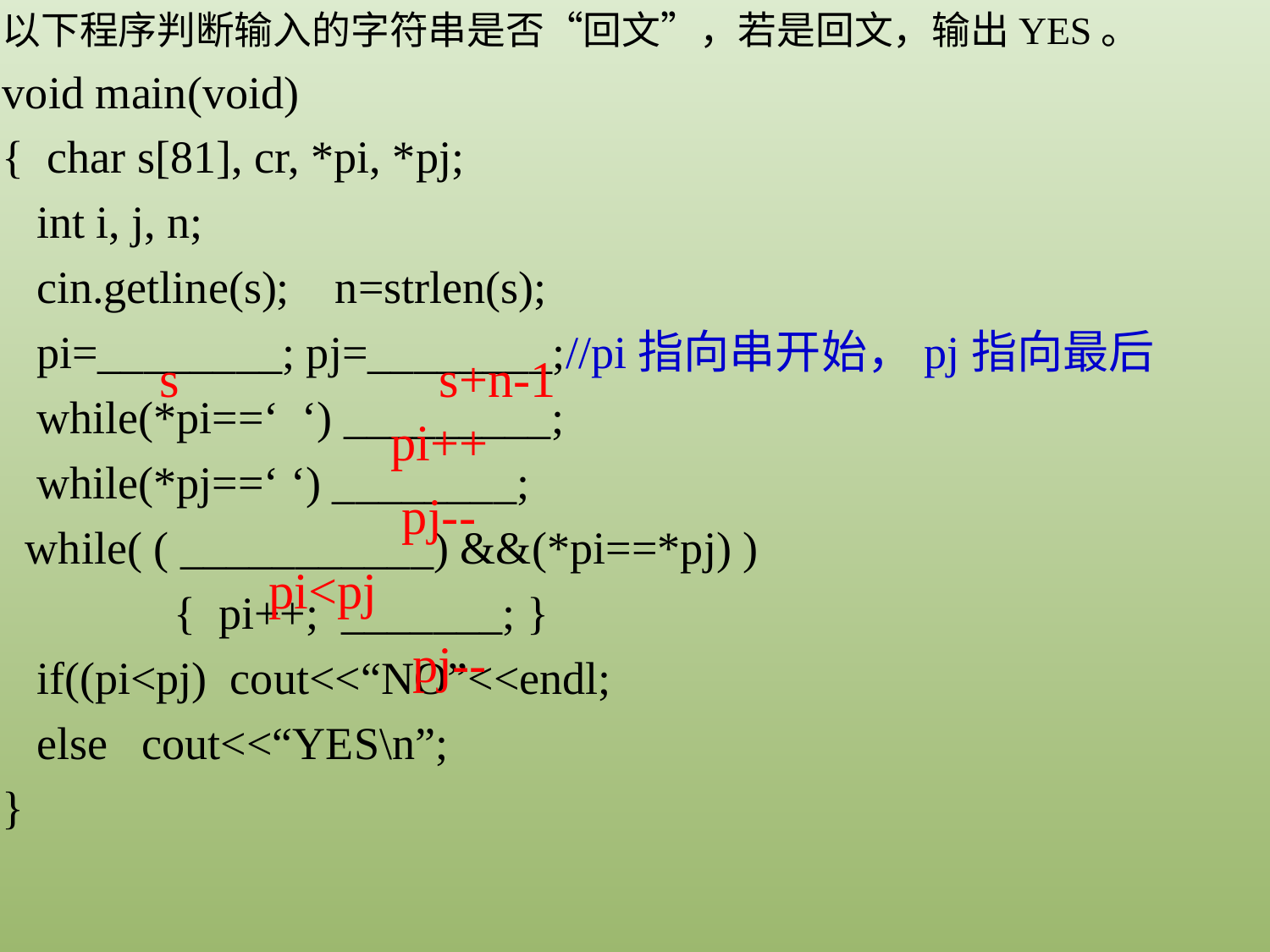

以下程序判断输入的字符串是否“回文”，若是回文，输出YES。
void main(void)
{  char s[81], cr, *pi, *pj;
   int i, j, n;
   cin.getline(s);    n=strlen(s);
   pi=________; pj=________;//pi指向串开始，pj指向最后
   while(*pi==‘  ‘) _________;
   while(*pj==‘ ‘) ________;
  while( ( ___________) &&(*pi==*pj) )
               {  pi++;  _______; }
   if((pi<pj)  cout<<“NO”<<endl;
   else   cout<<“YES\n”;
}
s
s+n-1
pi++
pj--
pi<pj
pj--
482